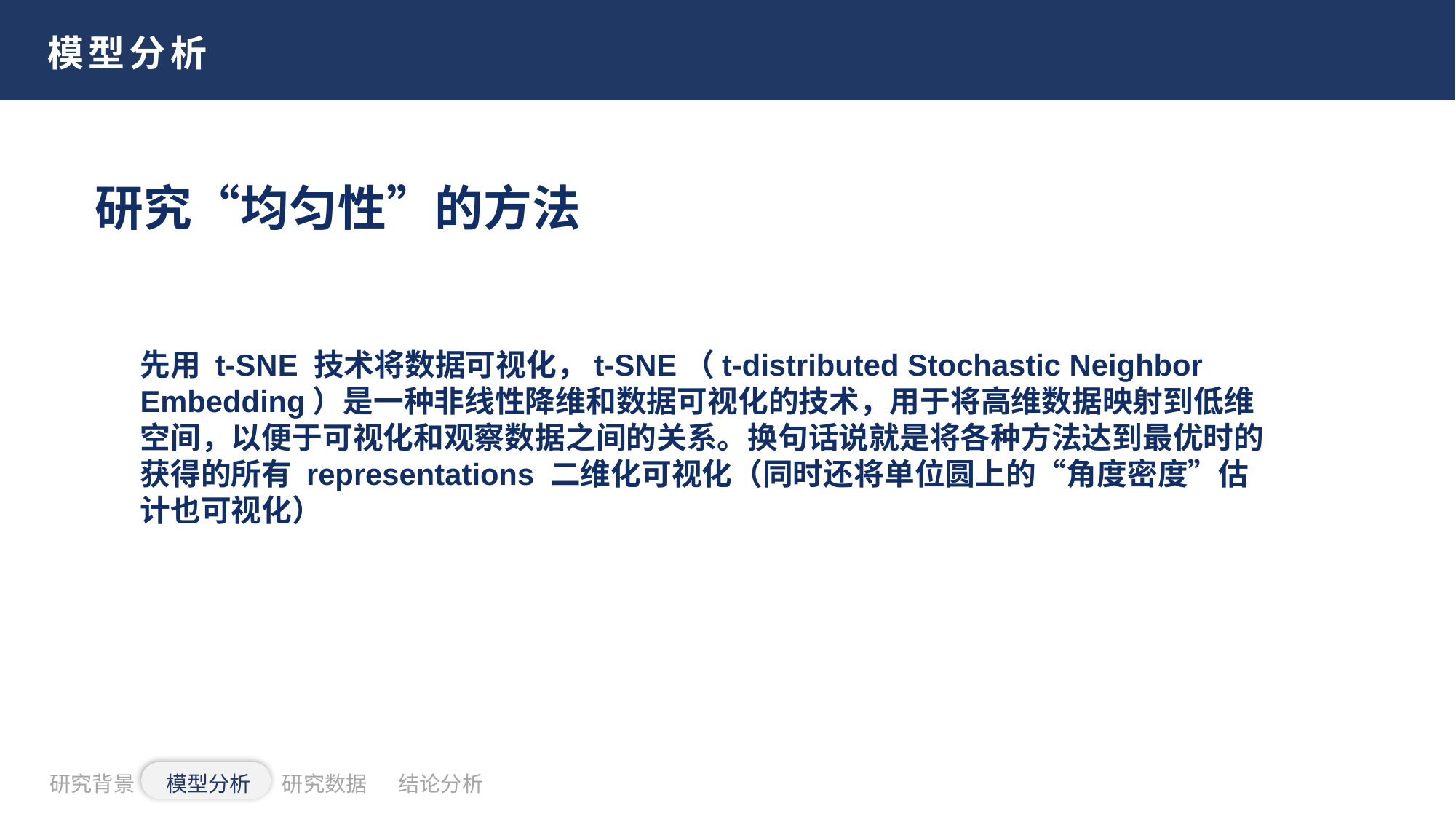

模型分析
研究“均匀性”的方法
先用 t-SNE 技术将数据可视化，t-SNE（t-distributed Stochastic Neighbor Embedding）是一种非线性降维和数据可视化的技术，用于将高维数据映射到低维空间，以便于可视化和观察数据之间的关系。换句话说就是将各种方法达到最优时的获得的所有 representations 二维化可视化（同时还将单位圆上的“角度密度”估计也可视化）
研究背景
模型分析
研究数据
结论分析